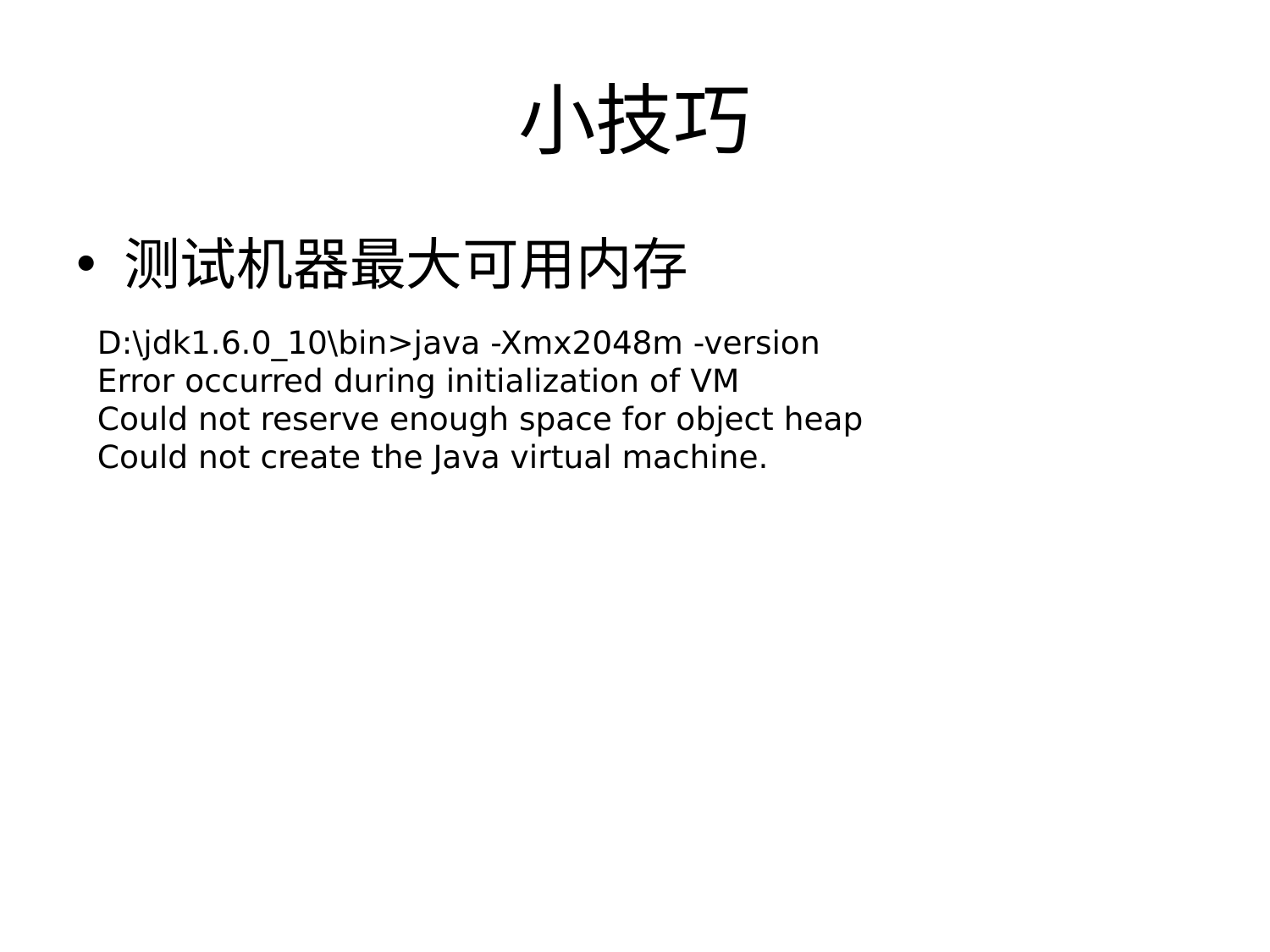

# 小技巧
测试机器最大可用内存
D:\jdk1.6.0_10\bin>java -Xmx2048m -version
Error occurred during initialization of VM
Could not reserve enough space for object heap
Could not create the Java virtual machine.